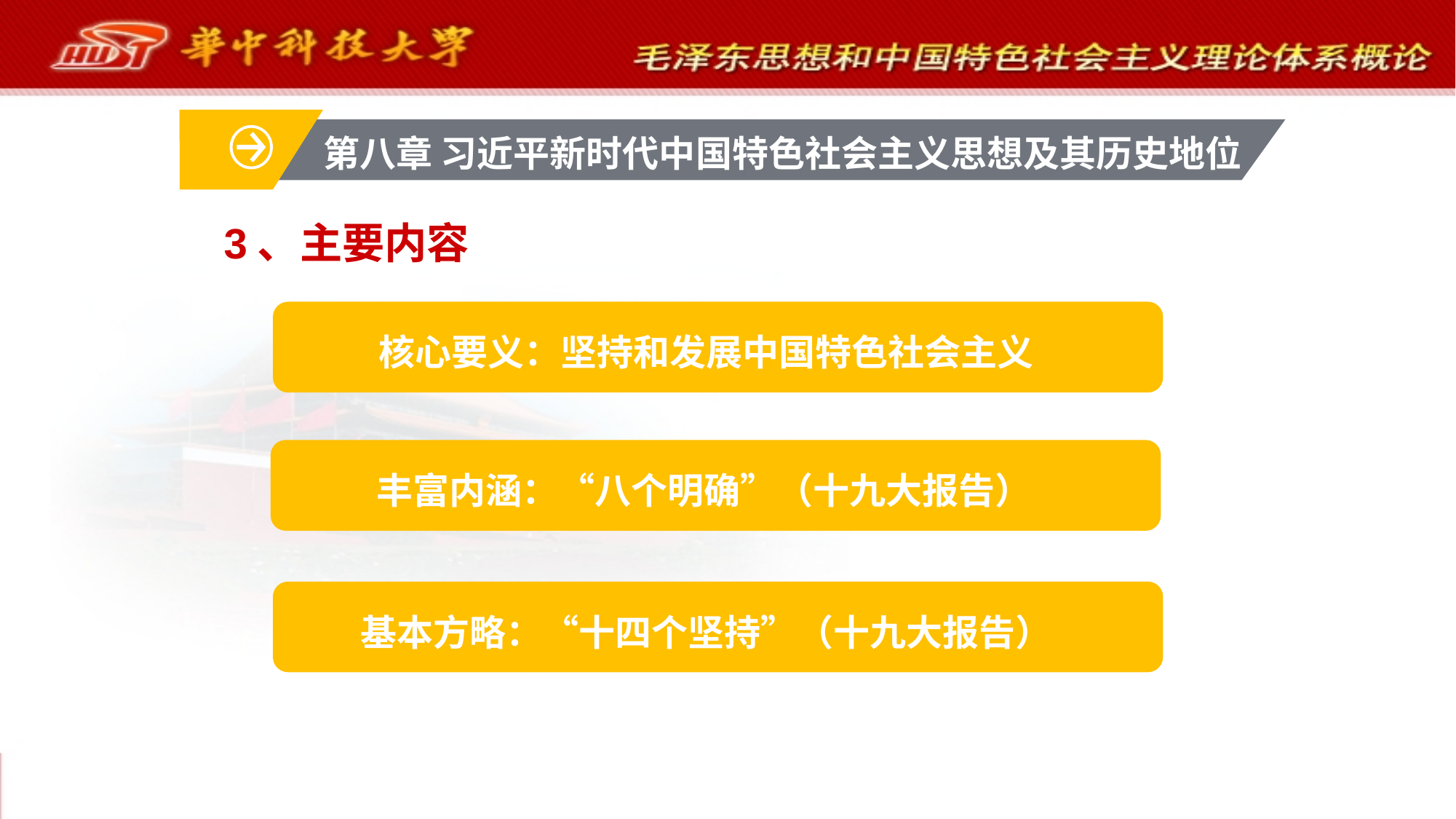

第八章 习近平新时代中国特色社会主义思想及其历史地位
3、主要内容

核心要义：坚持和发展中国特色社会主义

丰富内涵：“八个明确”（十九大报告）

基本方略：“十四个坚持”（十九大报告）